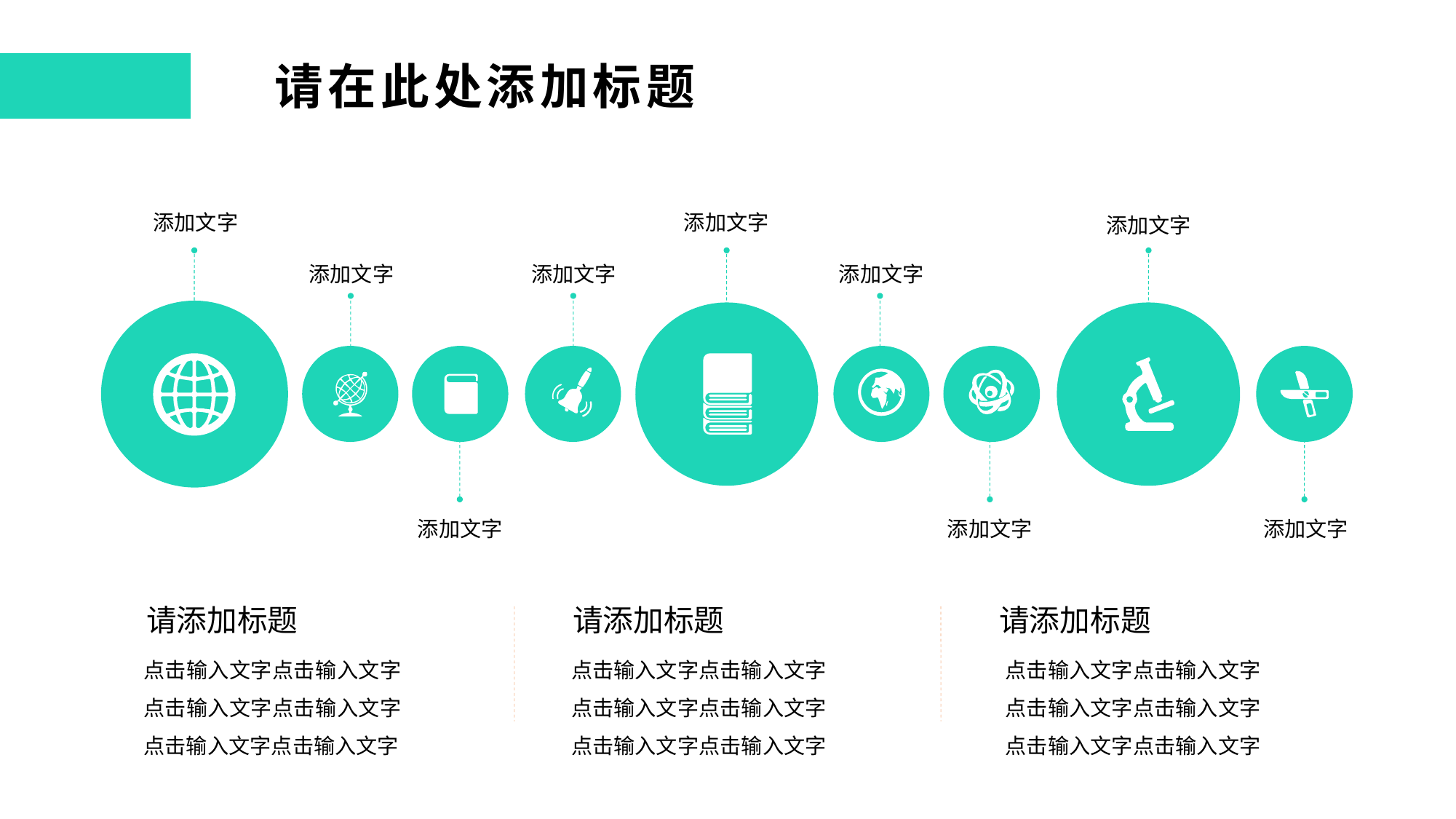

请在此处添加标题

添加文字
添加文字
添加文字

添加文字
添加文字
添加文字

添加文字
添加文字
添加文字
请添加标题
请添加标题
请添加标题

点击输入文字点击输入文字点击输入文字点击输入文字点击输入文字点击输入文字
点击输入文字点击输入文字点击输入文字点击输入文字点击输入文字点击输入文字
点击输入文字点击输入文字点击输入文字点击输入文字点击输入文字点击输入文字